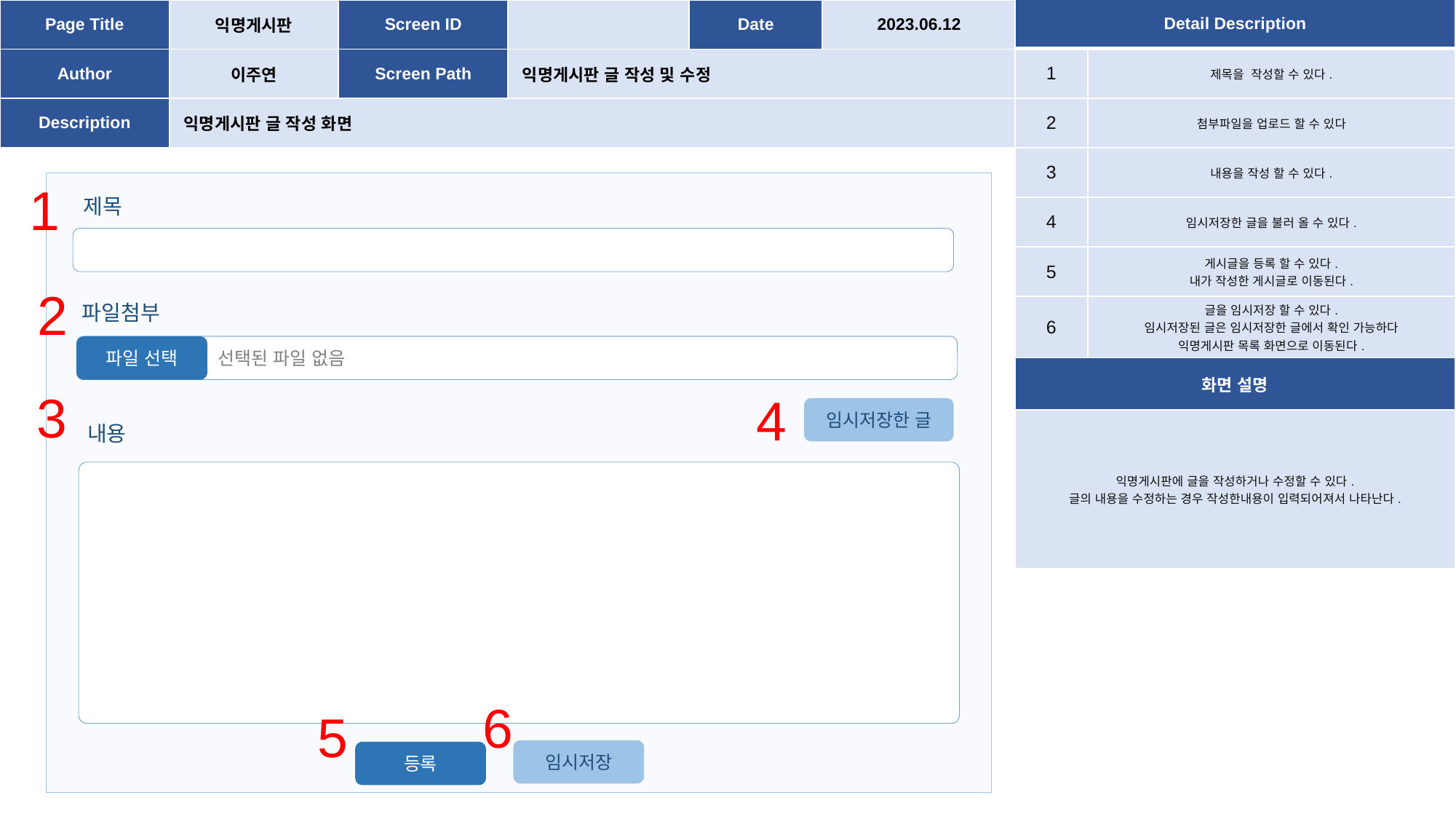

| Page Title | 익명게시판 | Screen ID |  | Date | 2023.06.12 |
| --- | --- | --- | --- | --- | --- |
| Author | 이주연 | Screen Path | 익명게시판 글 작성 및 수정 |  |  |
| Description | 익명게시판 글 작성 화면 |  |  |  |  |
| Detail Description |  |
| --- | --- |
| 1 | 제목을 작성할 수 있다. |
| 2 | 첨부파일을 업로드 할 수 있다 |
| 3 | 내용을 작성 할 수 있다. |
| 4 | 임시저장한 글을 불러 올 수 있다. |
| 5 | 게시글을 등록 할 수 있다. 내가 작성한 게시글로 이동된다. |
| 6 | 글을 임시저장 할 수 있다. 임시저장된 글은 임시저장한 글에서 확인 가능하다 익명게시판 목록 화면으로 이동된다. |
| 화면 설명 |  |
| 익명게시판에 글을 작성하거나 수정할 수 있다. 글의 내용을 수정하는 경우 작성한내용이 입력되어져서 나타난다. |  |
1

제목

2
파일첨부
파일 선택

선택된 파일 없음
3
4
임시저장한 글
내용

6
5
임시저장
등록